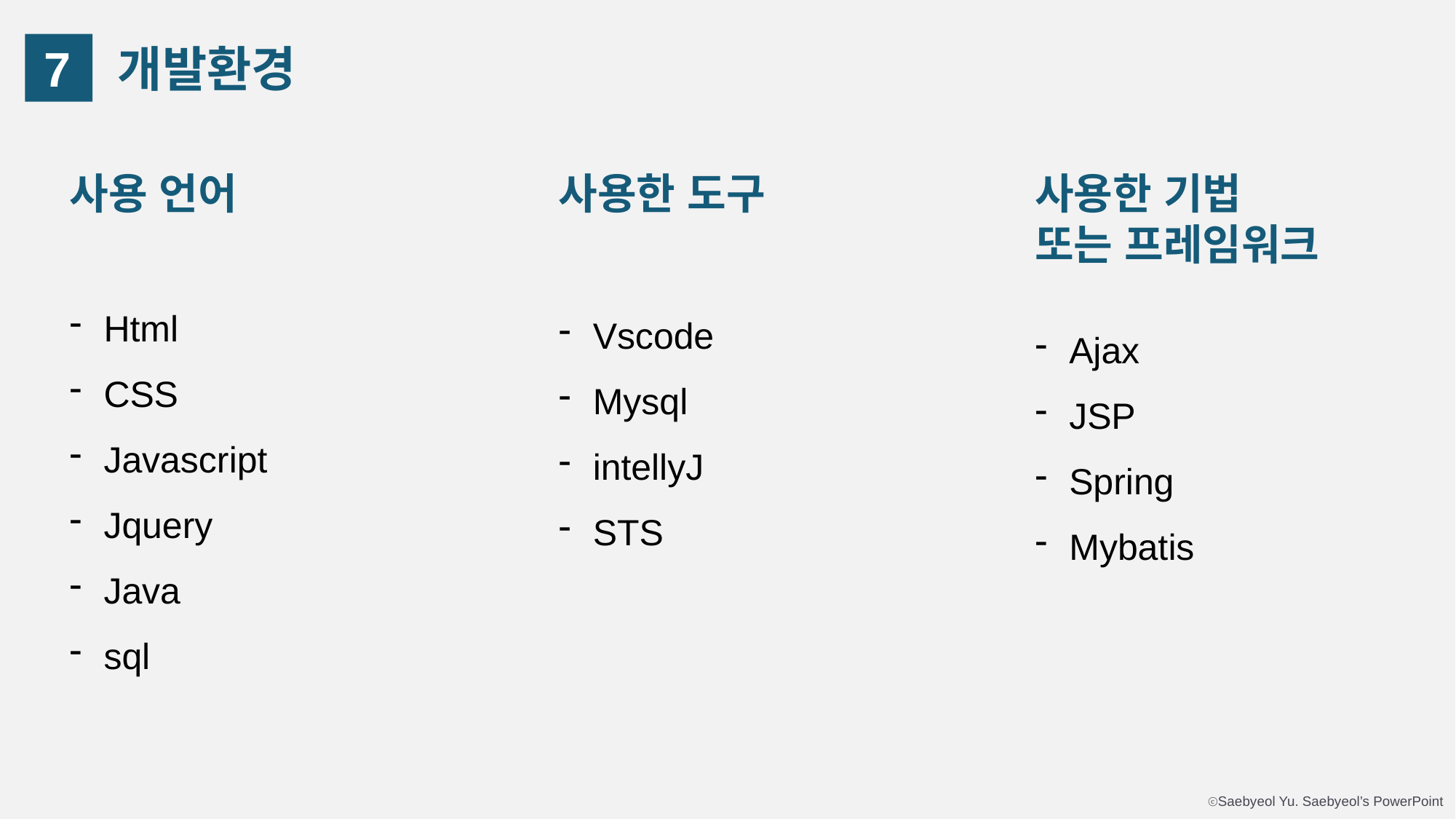

7
개발환경

사용 언어

Html
CSS
Javascript
Jquery
Java
sql
사용한 도구

Vscode
Mysql
intellyJ
STS
사용한 기법
또는 프레임워크

Ajax
JSP
Spring
Mybatis